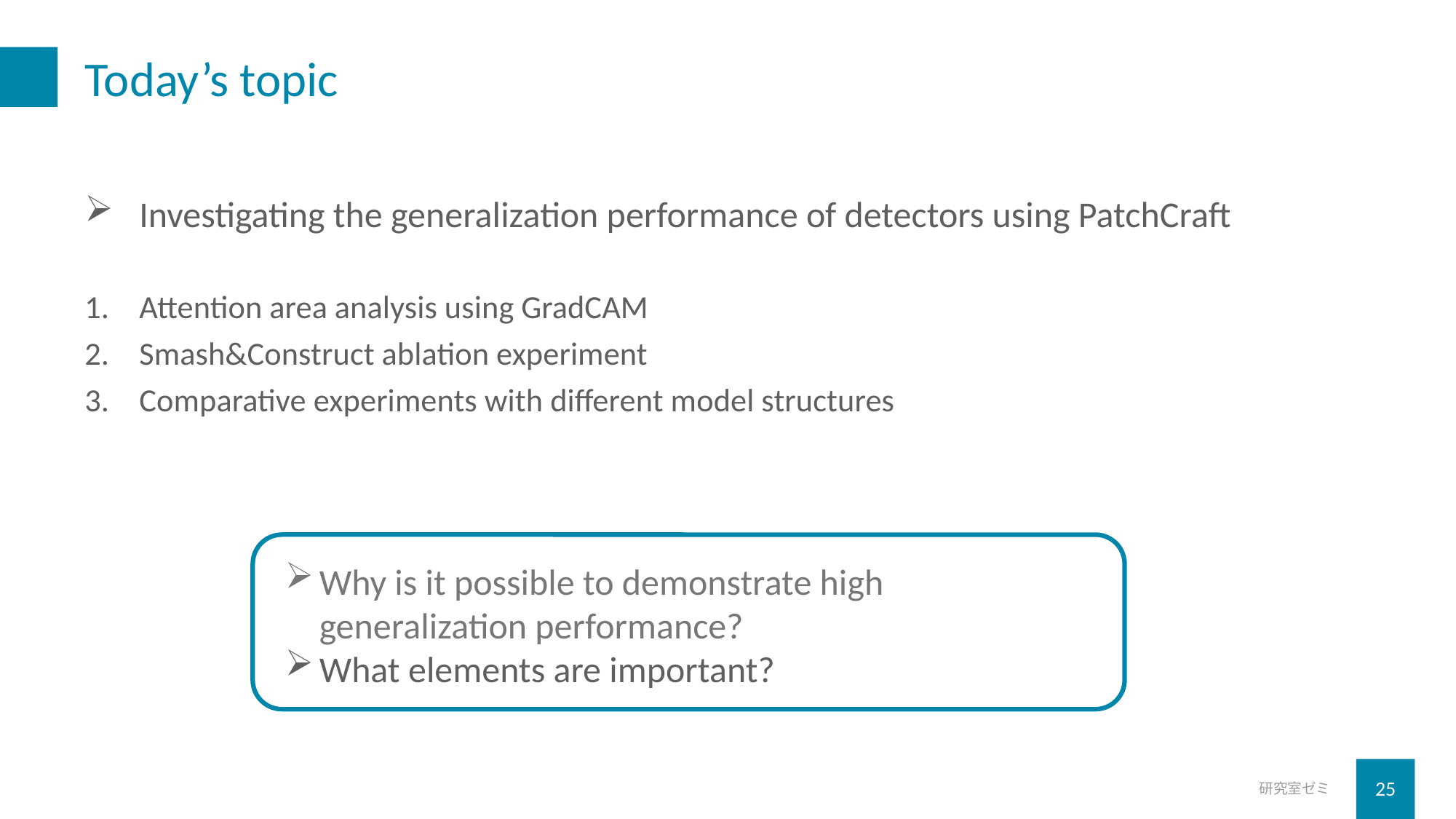

# Today’s topic
Investigating the generalization performance of detectors using PatchCraft

Attention area analysis using GradCAM
Smash&Construct ablation experiment
Comparative experiments with different model structures

Why is it possible to demonstrate high generalization performance?
What elements are important?
研究室ゼミ
25